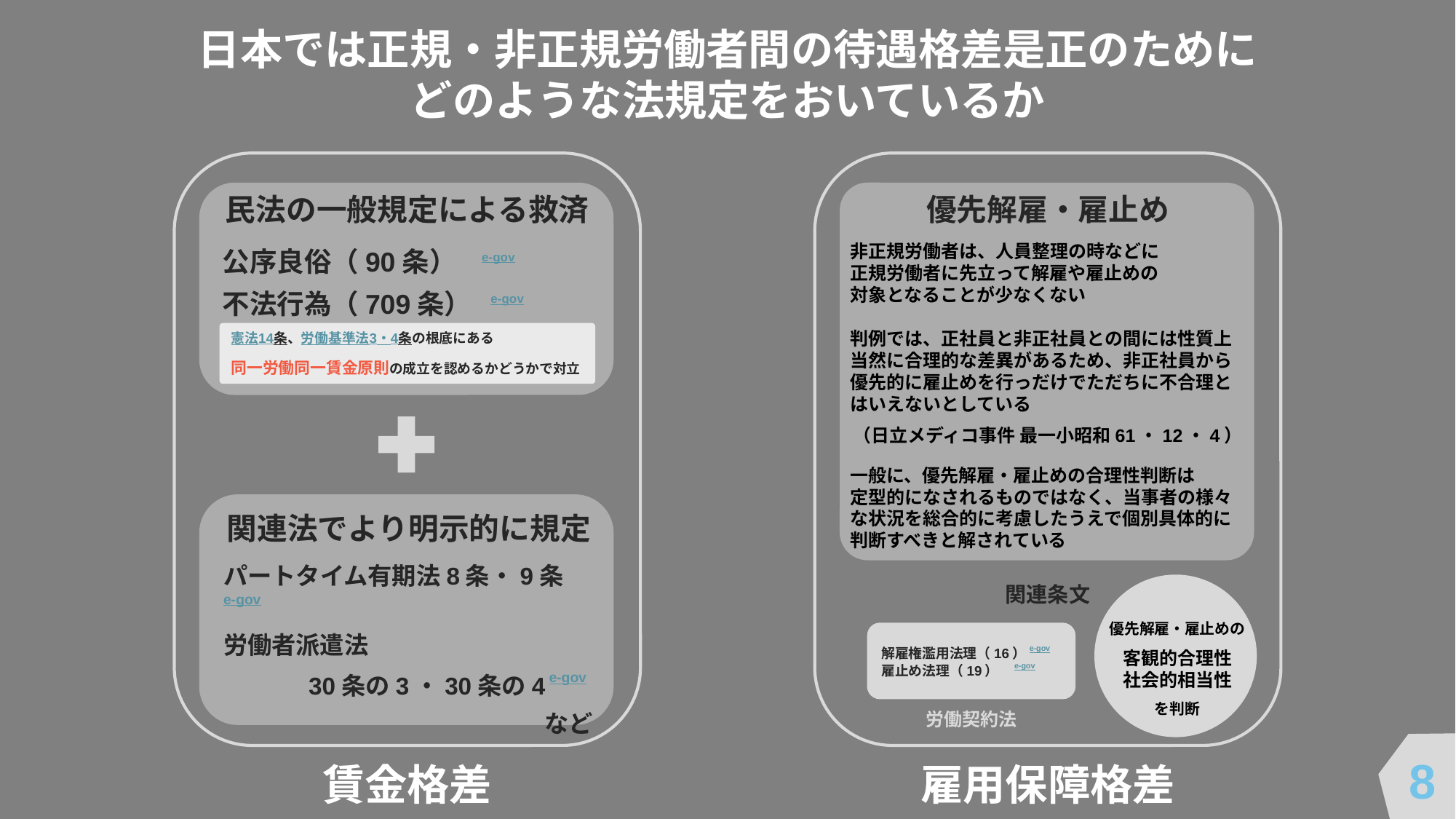

日本では正規・非正規労働者間の待遇格差是正のために
どのような法規定をおいているか

民法の一般規定による救済

公序良俗（90条）   e-gov
不法行為（709条）  e-gov
憲法14条、労働基準法3・4条の根底にある
同一労働同一賃金原則の成立を認めるかどうかで対立

関連法でより明示的に規定
パートタイム有期法8条・9条 e-gov
労働者派遣法
   　　 30条の3・30条の4 e-gov
など
賃金格差

優先解雇・雇止め

非正規労働者は、人員整理の時などに
正規労働者に先立って解雇や雇止めの
対象となることが少なくない

判例では、正社員と非正社員との間には性質上当然に合理的な差異があるため、非正社員から優先的に雇止めを行っだけでただちに不合理とはいえないとしている
（日立メディコ事件 最一小昭和61・12・4）
一般に、優先解雇・雇止めの合理性判断は
定型的になされるものではなく、当事者の様々な状況を総合的に考慮したうえで個別具体的に判断すべきと解されている
関連条文

優先解雇・雇止めの
客観的合理性
社会的相当性
を判断
解雇権濫用法理（16）e-gov
雇止め法理（19）    e-gov
労働契約法

8
雇用保障格差